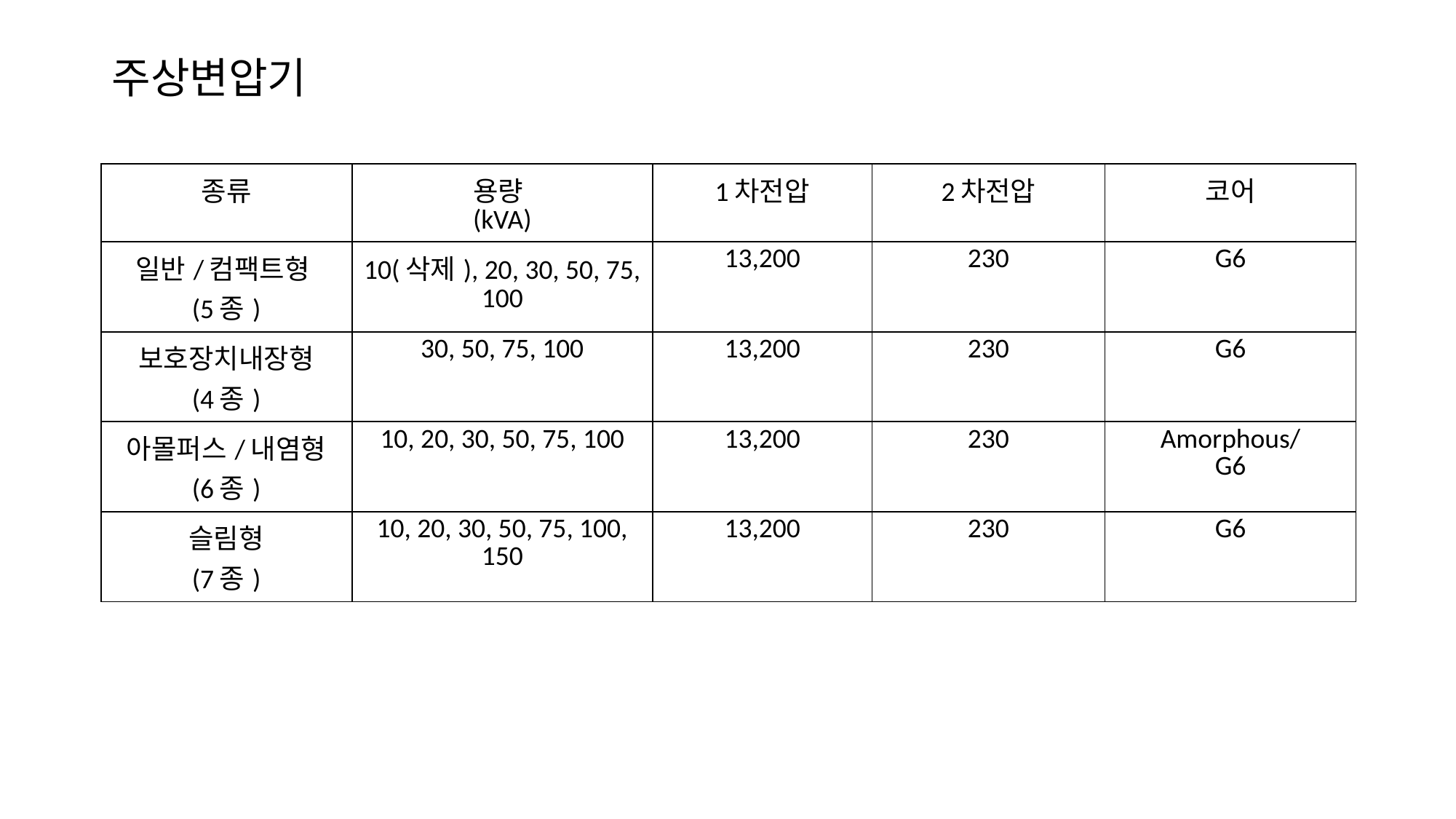

# 주상변압기
| 종류 | 용량 (kVA) | 1차전압 | 2차전압 | 코어 |
| --- | --- | --- | --- | --- |
| 일반/컴팩트형 (5종) | 10(삭제), 20, 30, 50, 75, 100 | 13,200 | 230 | G6 |
| 보호장치내장형 (4종) | 30, 50, 75, 100 | 13,200 | 230 | G6 |
| 아몰퍼스/내염형 (6종) | 10, 20, 30, 50, 75, 100 | 13,200 | 230 | Amorphous/ G6 |
| 슬림형 (7종) | 10, 20, 30, 50, 75, 100, 150 | 13,200 | 230 | G6 |